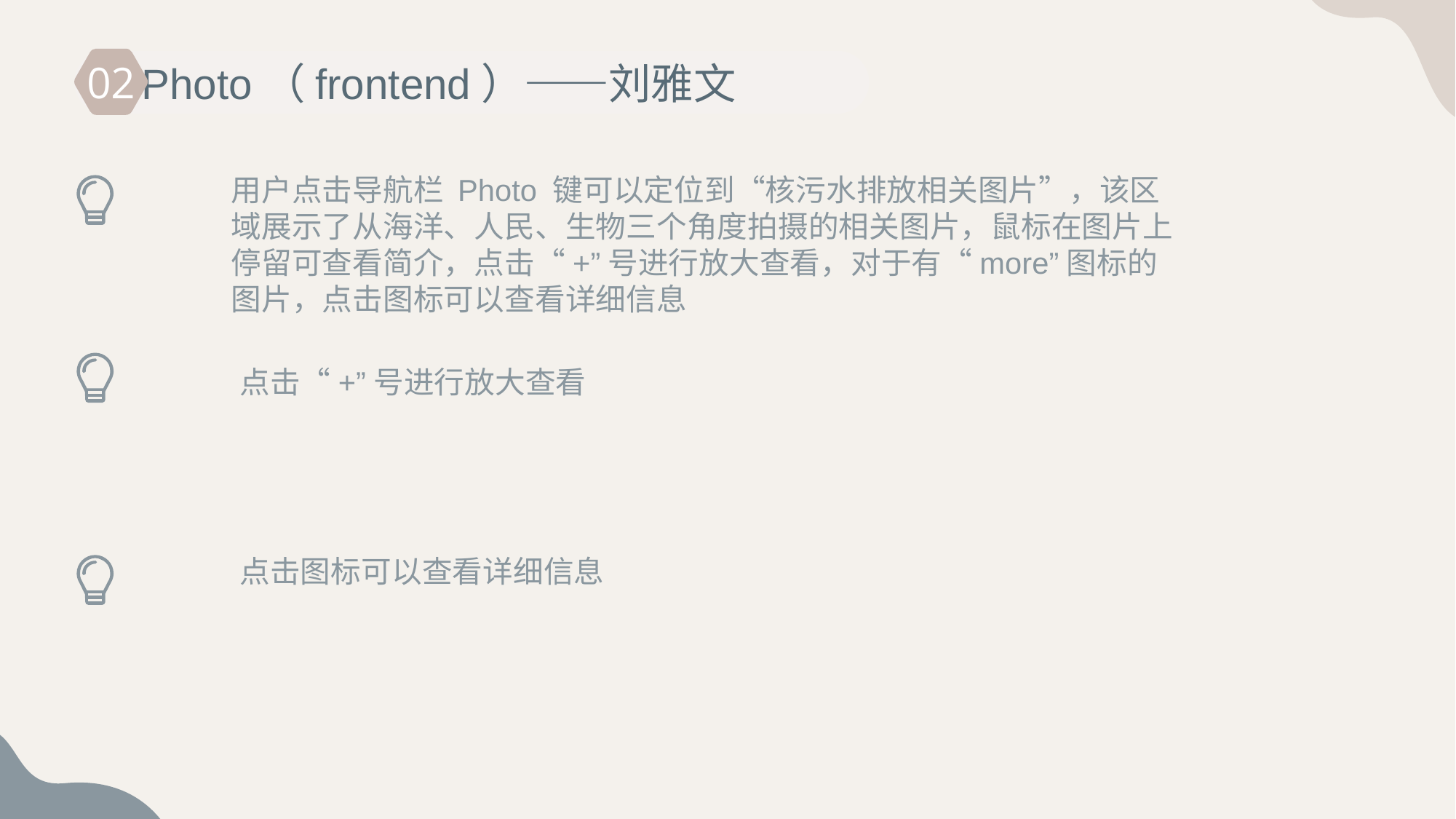

02
    Photo（frontend）——刘雅文
用户点击导航栏 Photo 键可以定位到“核污水排放相关图片”，该区域展示了从海洋、人民、生物三个角度拍摄的相关图片，鼠标在图片上停留可查看简介，点击“+”号进行放大查看，对于有“more”图标的图片，点击图标可以查看详细信息

点击“+”号进行放大查看
点击图标可以查看详细信息